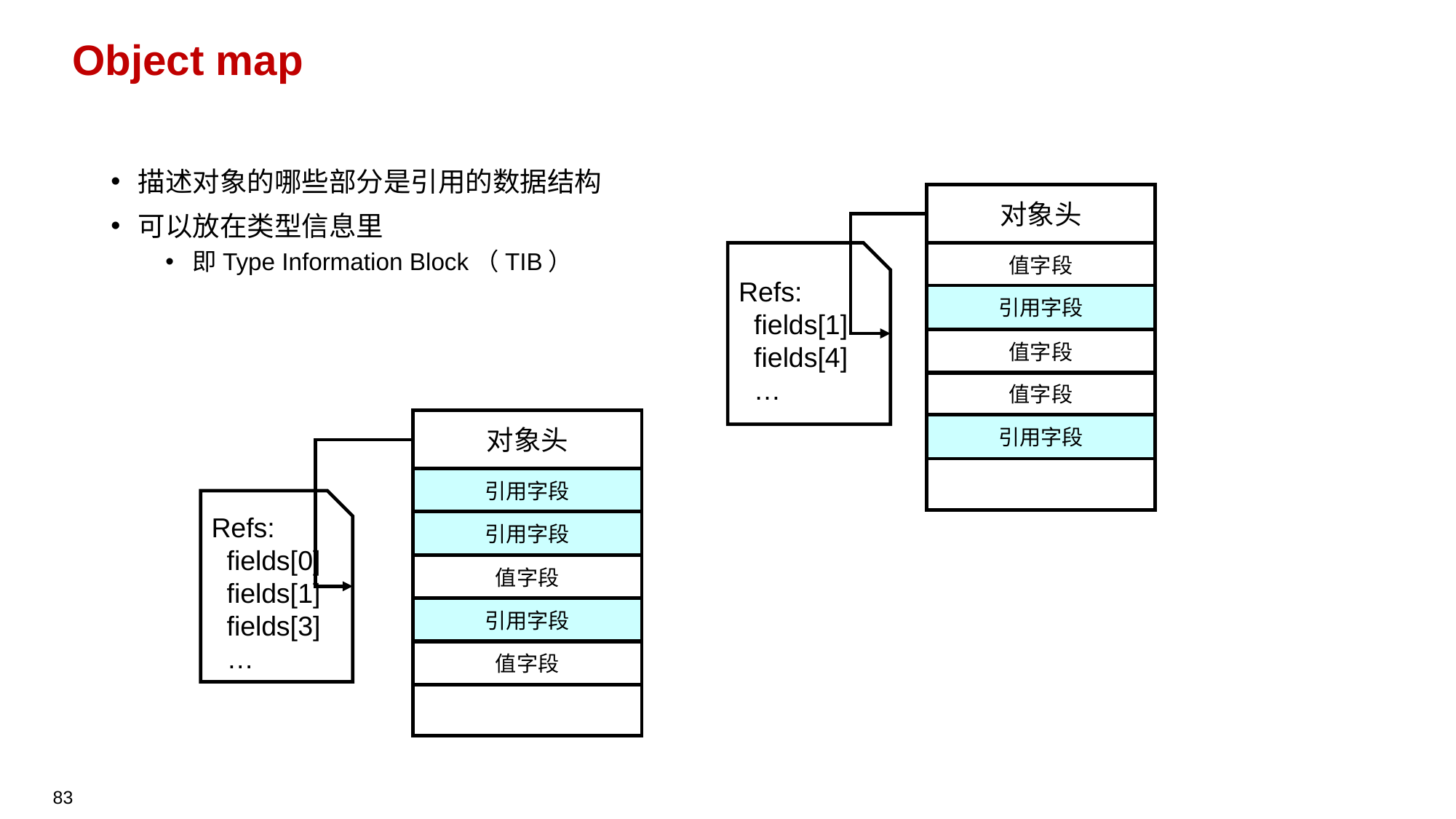

# Object map
描述对象的哪些部分是引用的数据结构
可以放在类型信息里
即Type Information Block（TIB）

对象头
Refs:
  fields[1]
  fields[4]
  …
值字段
引用字段
值字段
值字段

对象头
引用字段
引用字段
Refs:
  fields[0]
  fields[1]
  fields[3]
  …
引用字段
值字段
引用字段
值字段